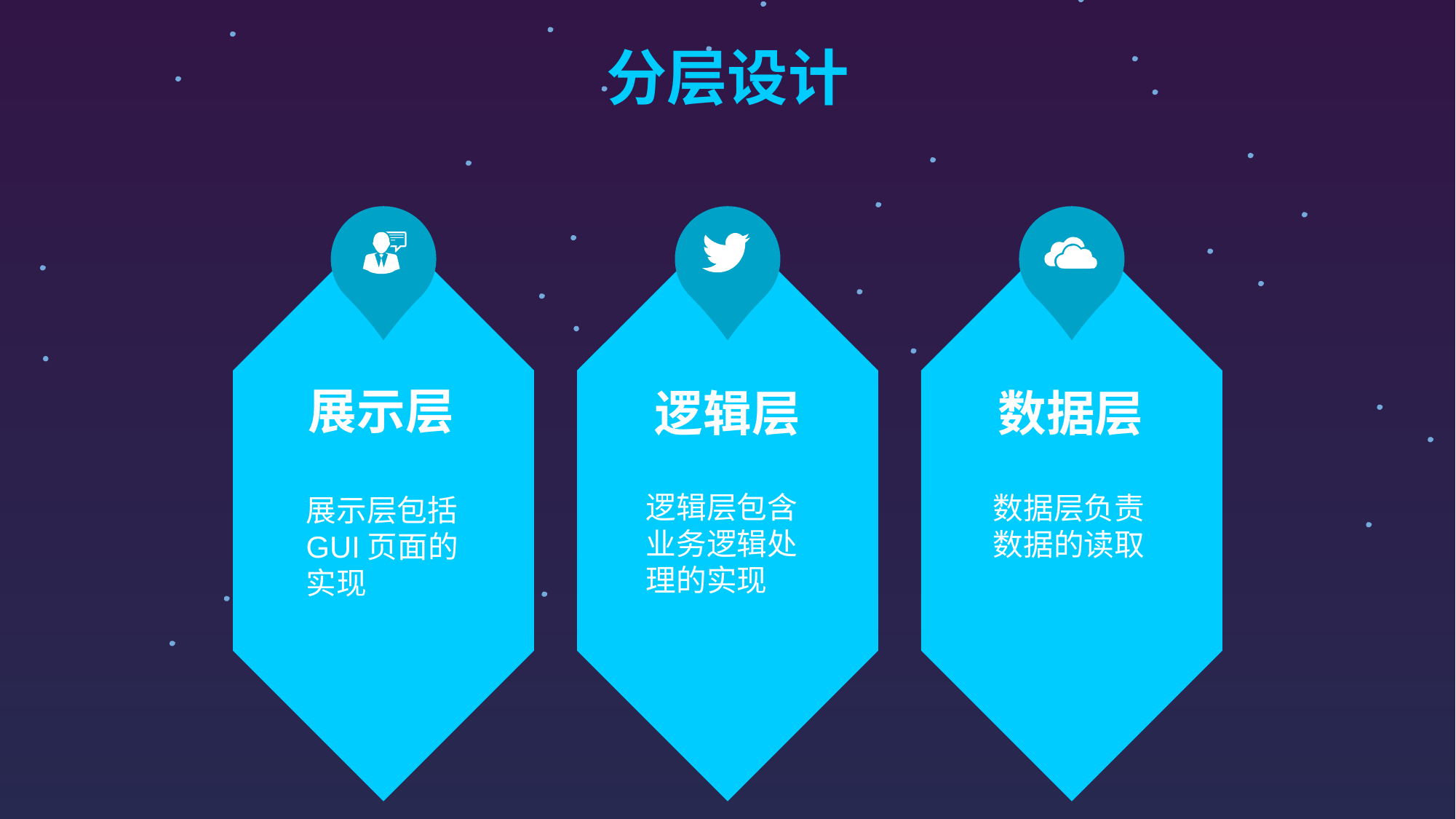

分层设计

展示层
逻辑层
数据层
逻辑层包含业务逻辑处理的实现
数据层负责数据的读取

展示层包括GUI页面的实现